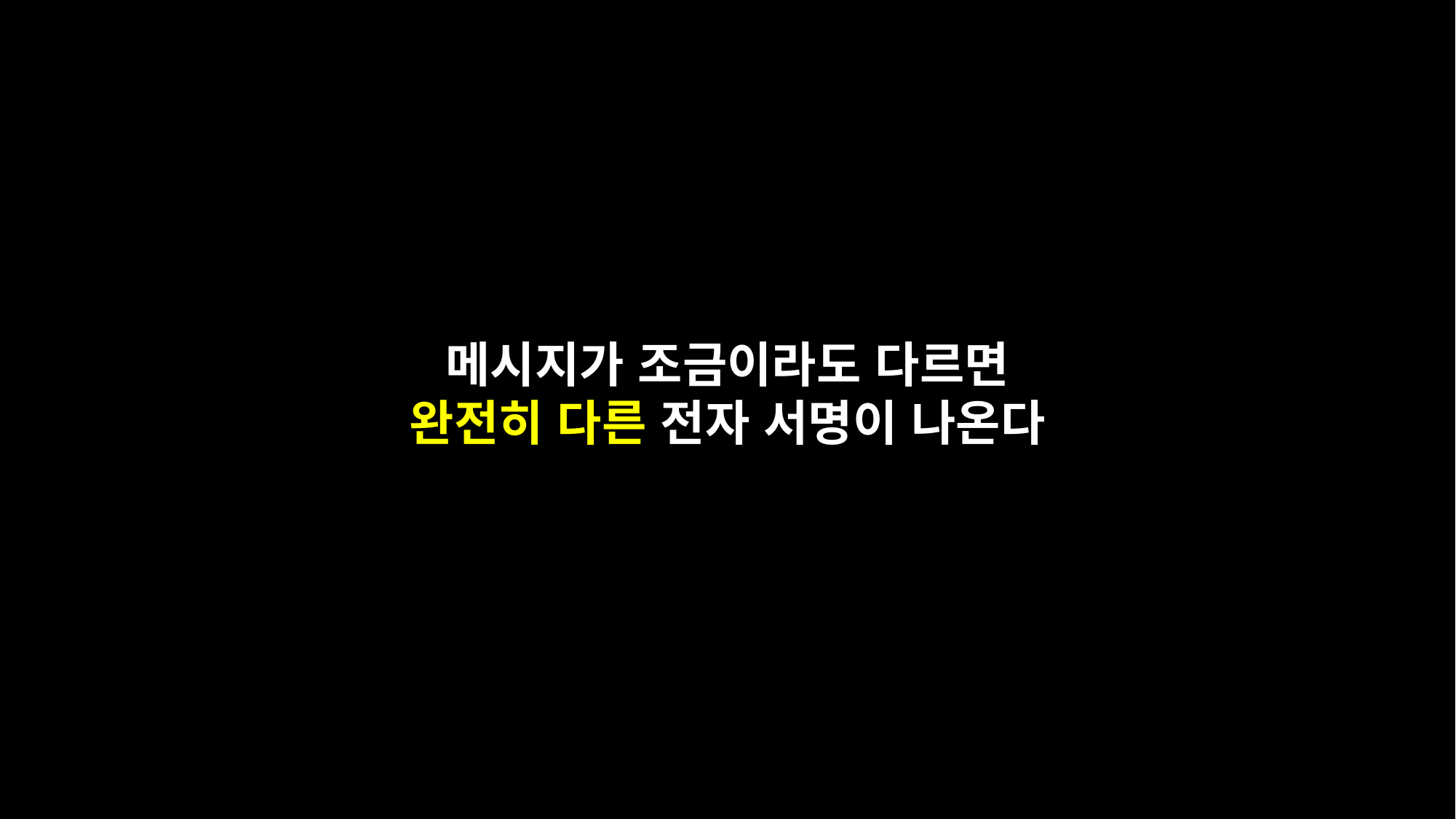

메시지가 조금이라도 다르면 완전히 다른 전자 서명이 나온다